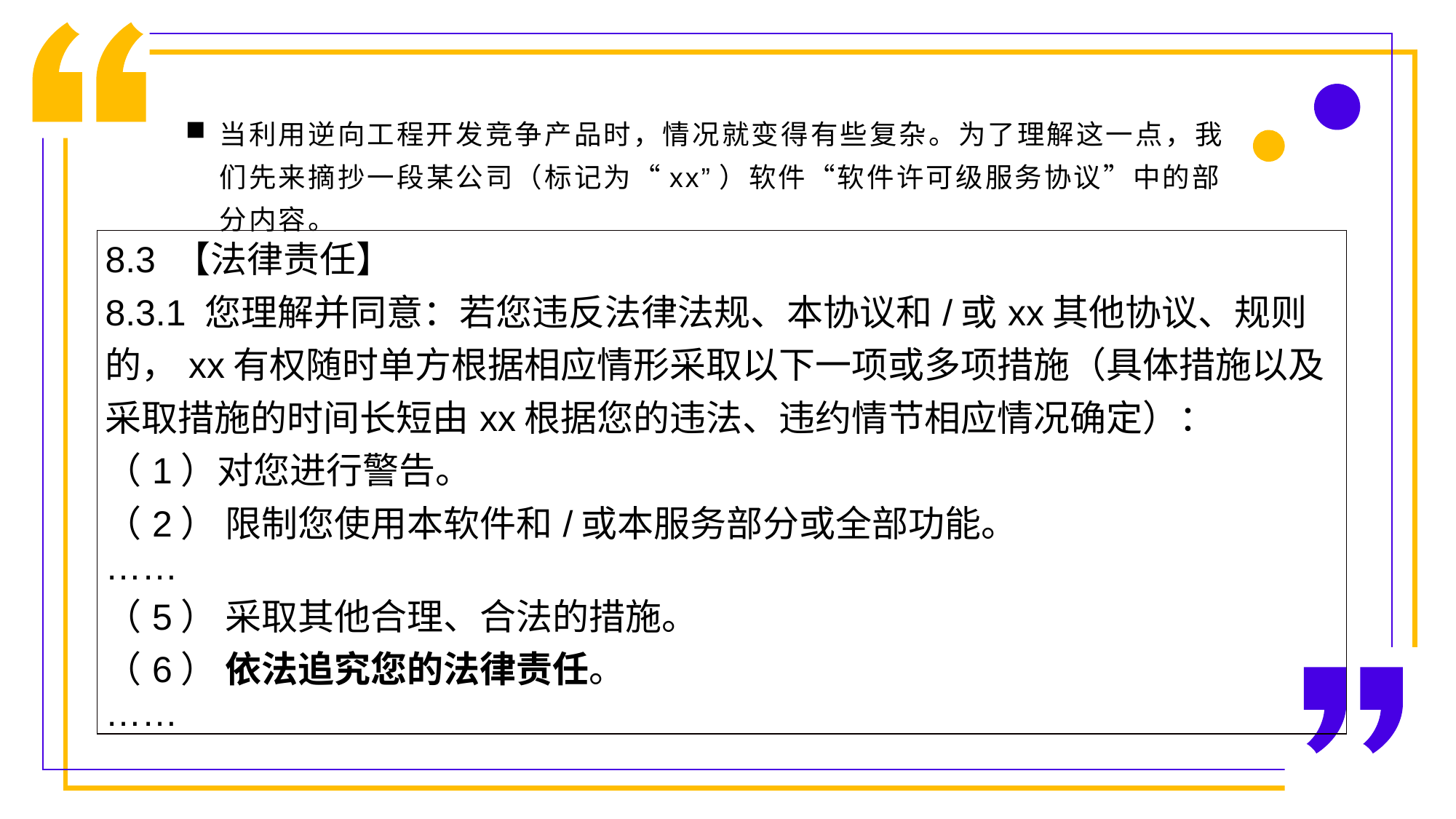

当利用逆向工程开发竞争产品时，情况就变得有些复杂。为了理解这一点，我们先来摘抄一段某公司（标记为“xx”）软件“软件许可级服务协议”中的部分内容。

| 8.3 【法律责任】 8.3.1 您理解并同意：若您违反法律法规、本协议和/或xx其他协议、规则的，xx有权随时单方根据相应情形采取以下一项或多项措施（具体措施以及采取措施的时间长短由xx根据您的违法、违约情节相应情况确定）： （1）对您进行警告。 （2） 限制您使用本软件和/或本服务部分或全部功能。 …… （5） 采取其他合理、合法的措施。 （6） 依法追究您的法律责任。 …… |
| --- |